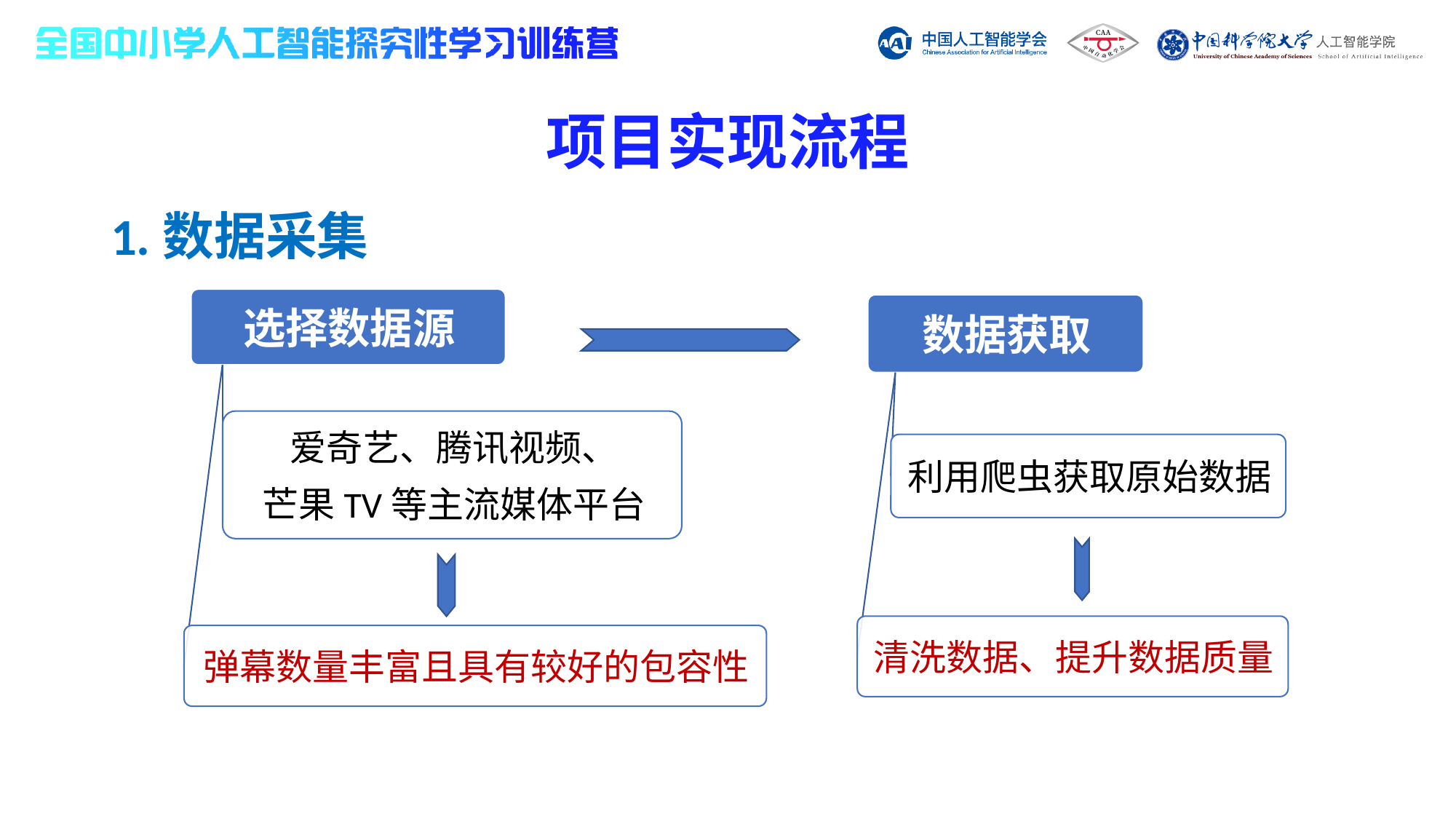

项目实现流程
1.数据采集
选择数据源
爱奇艺、腾讯视频、
芒果TV等主流媒体平台
弹幕数量丰富且具有较好的包容性
数据获取
利用爬虫获取原始数据
清洗数据、提升数据质量